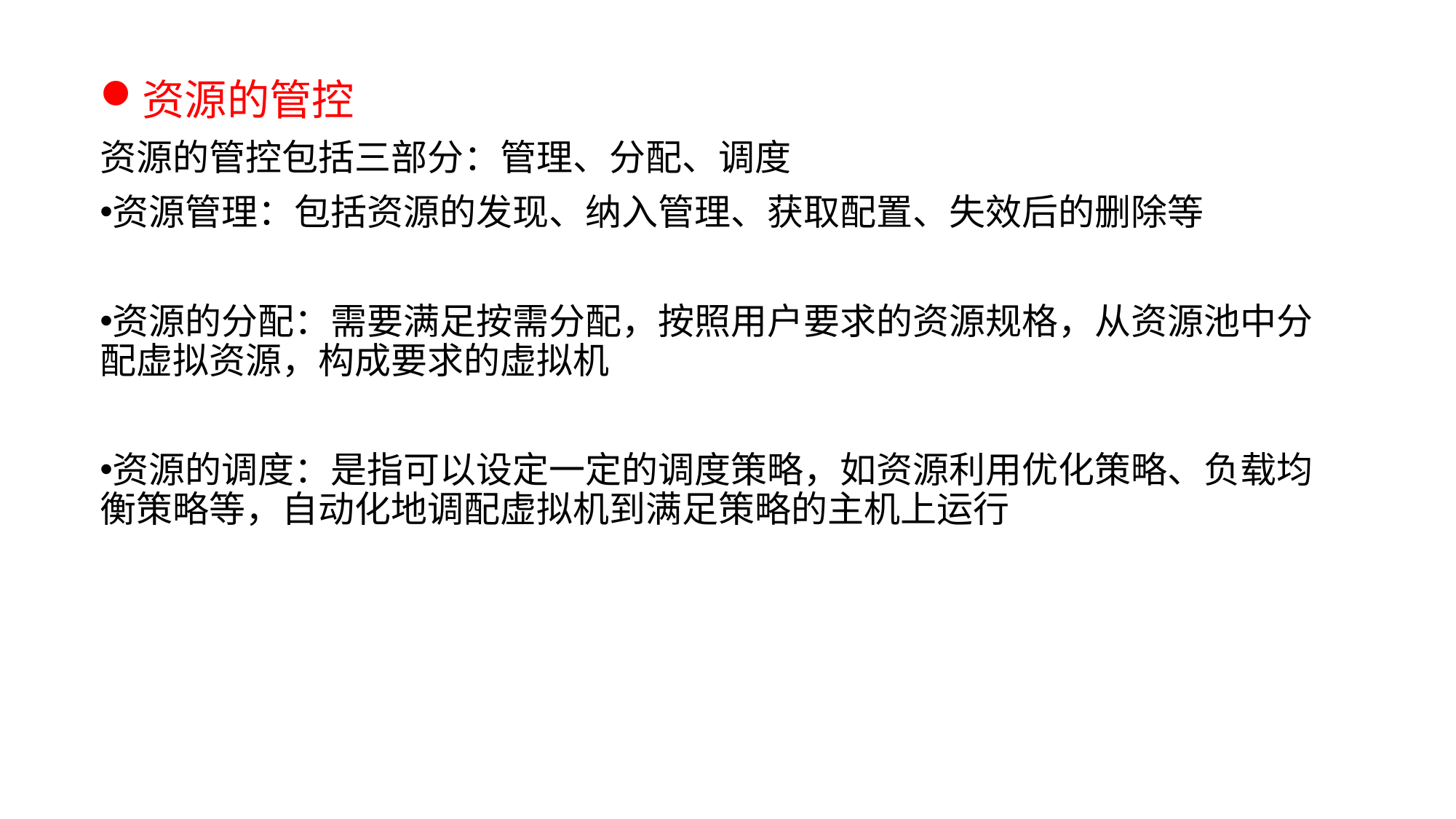

资源的管控
资源的管控包括三部分：管理、分配、调度
资源管理：包括资源的发现、纳入管理、获取配置、失效后的删除等

资源的分配：需要满足按需分配，按照用户要求的资源规格，从资源池中分配虚拟资源，构成要求的虚拟机

资源的调度：是指可以设定一定的调度策略，如资源利用优化策略、负载均衡策略等，自动化地调配虚拟机到满足策略的主机上运行